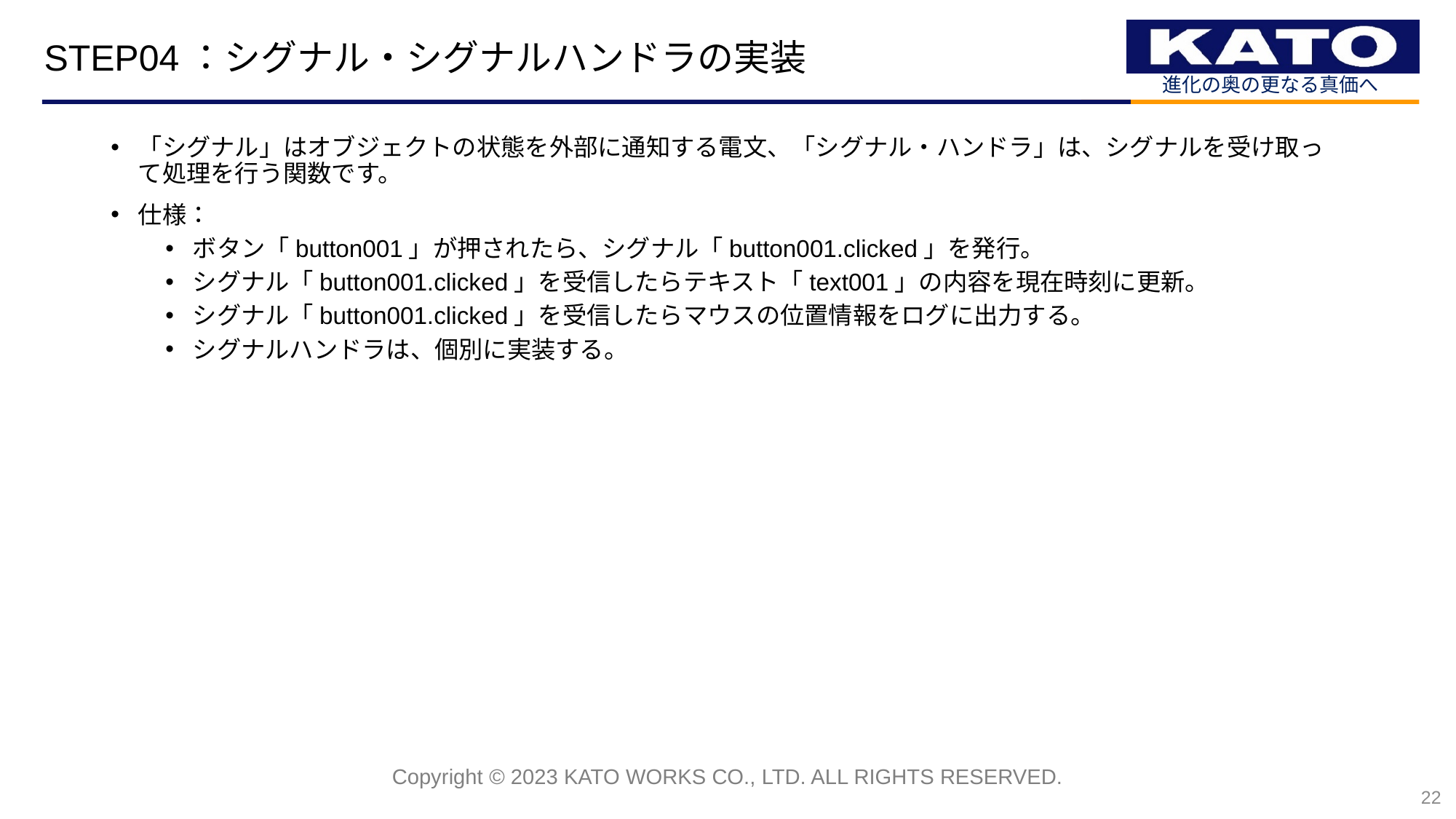

# STEP04：シグナル・シグナルハンドラの実装
「シグナル」はオブジェクトの状態を外部に通知する電文、「シグナル・ハンドラ」は、シグナルを受け取って処理を行う関数です。
仕様：
ボタン「button001」が押されたら、シグナル「button001.clicked」を発行。
シグナル「button001.clicked」を受信したらテキスト「text001」の内容を現在時刻に更新。
シグナル「button001.clicked」を受信したらマウスの位置情報をログに出力する。
シグナルハンドラは、個別に実装する。
22